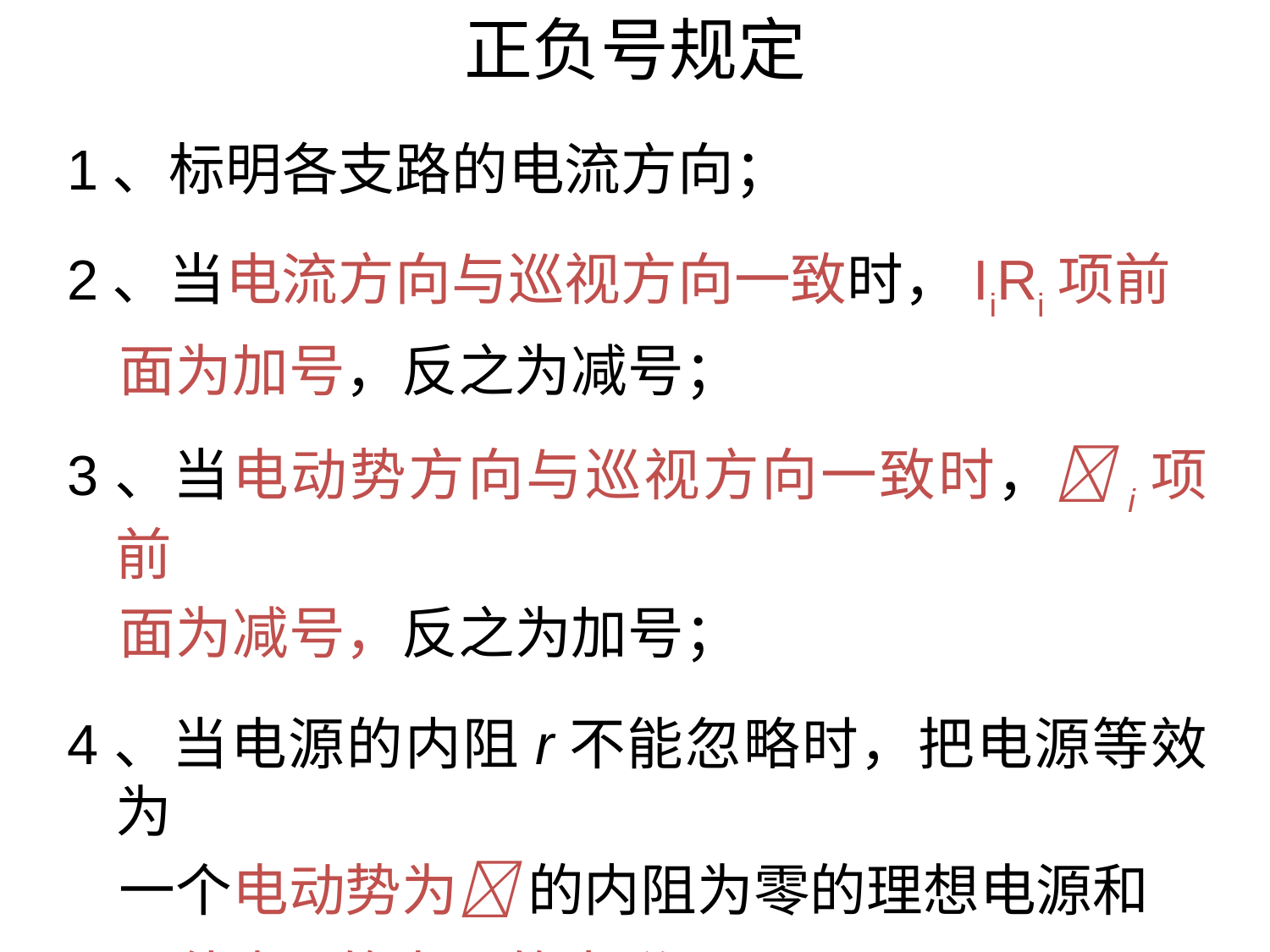

# 正负号规定
1、标明各支路的电流方向；

2、当电流方向与巡视方向一致时，IiRi项前
   面为加号，反之为减号；

3、当电动势方向与巡视方向一致时，εi项前
   面为减号，反之为加号；

4、当电源的内阻r不能忽略时，把电源等效为
   一个电动势为ε 的内阻为零的理想电源和
   阻值为r的电阻的串联。